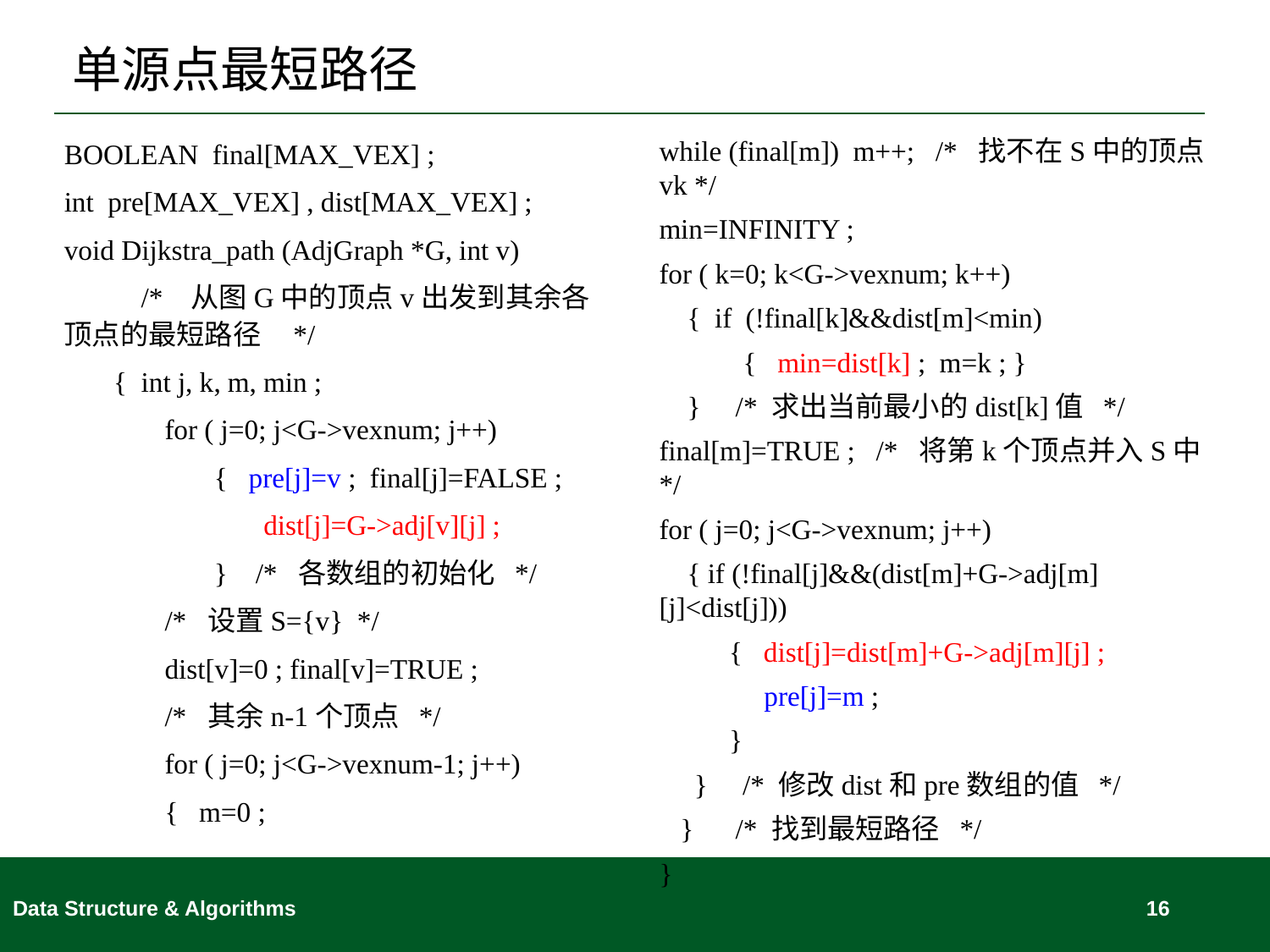

# 单源点最短路径
BOOLEAN  final[MAX_VEX] ;
int  pre[MAX_VEX] , dist[MAX_VEX] ;
void Dijkstra_path (AdjGraph *G, int v)
           /*   从图G中的顶点v出发到其余各顶点的最短路径    */
{  int j, k, m, min ;
for ( j=0; j<G->vexnum; j++)
{   pre[j]=v ;  final[j]=FALSE ;
dist[j]=G->adj[v][j] ;
}    /*  各数组的初始化  */
/*  设置S={v}  */
dist[v]=0 ; final[v]=TRUE ;
/*  其余n-1个顶点  */
for ( j=0; j<G->vexnum-1; j++)
{   m=0 ;
while (final[m])  m++;   /*  找不在S中的顶点vk */
min=INFINITY ;
for ( k=0; k<G->vexnum; k++)
    {  if  (!final[k]&&dist[m]<min)
            {   min=dist[k] ;  m=k ; }
    }     /* 求出当前最小的dist[k]值  */
final[m]=TRUE ;   /*  将第k个顶点并入S中  */
for ( j=0; j<G->vexnum; j++)
    { if (!final[j]&&(dist[m]+G->adj[m][j]<dist[j]))
          {   dist[j]=dist[m]+G->adj[m][j] ;
               pre[j]=m ;
          }
     }     /* 修改dist和pre数组的值  */
   }      /* 找到最短路径  */
}

Data Structure & Algorithms
16